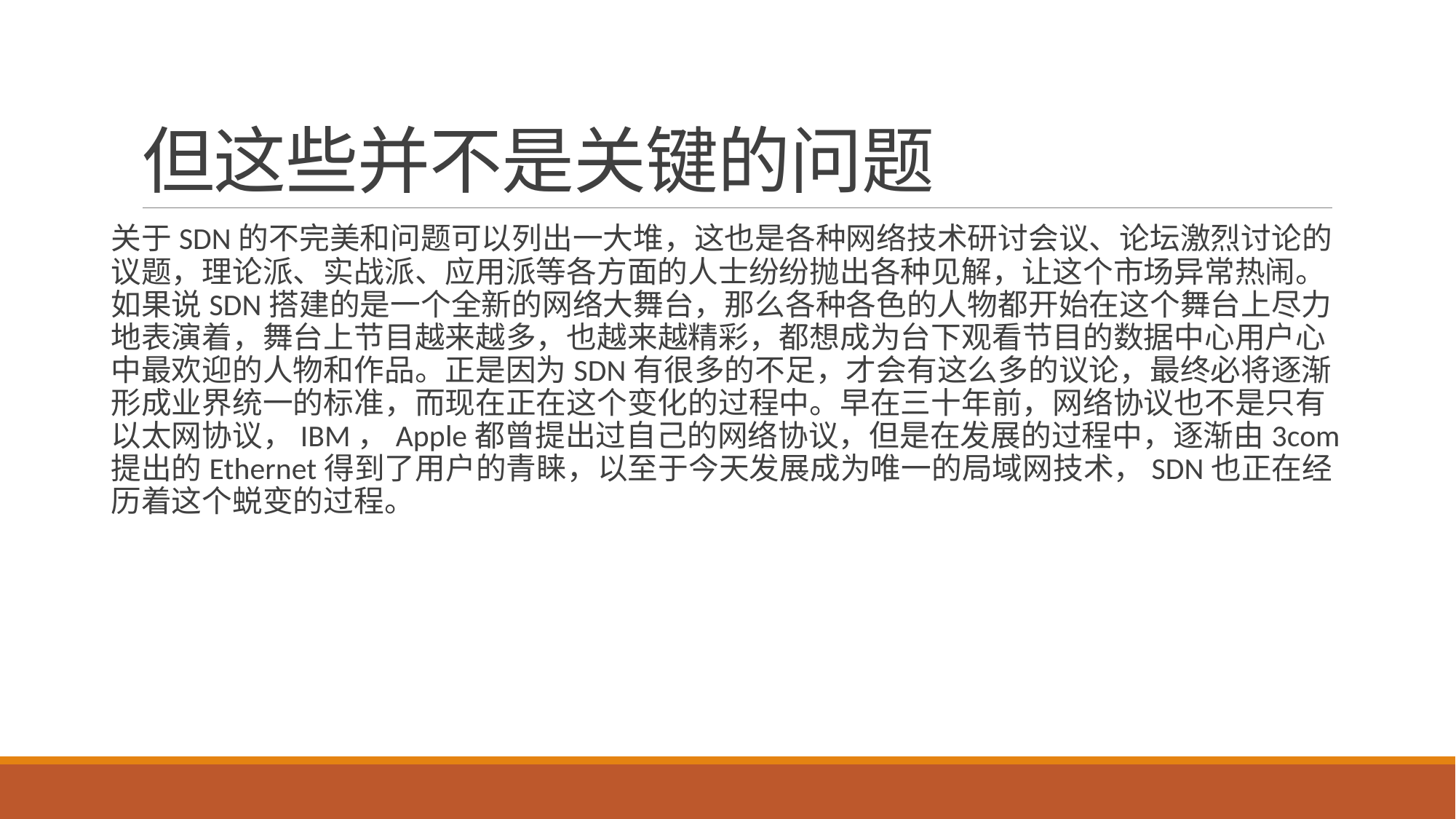

# 但这些并不是关键的问题
关于SDN的不完美和问题可以列出一大堆，这也是各种网络技术研讨会议、论坛激烈讨论的议题，理论派、实战派、应用派等各方面的人士纷纷抛出各种见解，让这个市场异常热闹。如果说SDN搭建的是一个全新的网络大舞台，那么各种各色的人物都开始在这个舞台上尽力地表演着，舞台上节目越来越多，也越来越精彩，都想成为台下观看节目的数据中心用户心中最欢迎的人物和作品。正是因为SDN有很多的不足，才会有这么多的议论，最终必将逐渐形成业界统一的标准，而现在正在这个变化的过程中。早在三十年前，网络协议也不是只有以太网协议，IBM，Apple都曾提出过自己的网络协议，但是在发展的过程中，逐渐由3com提出的Ethernet得到了用户的青睐，以至于今天发展成为唯一的局域网技术，SDN也正在经历着这个蜕变的过程。